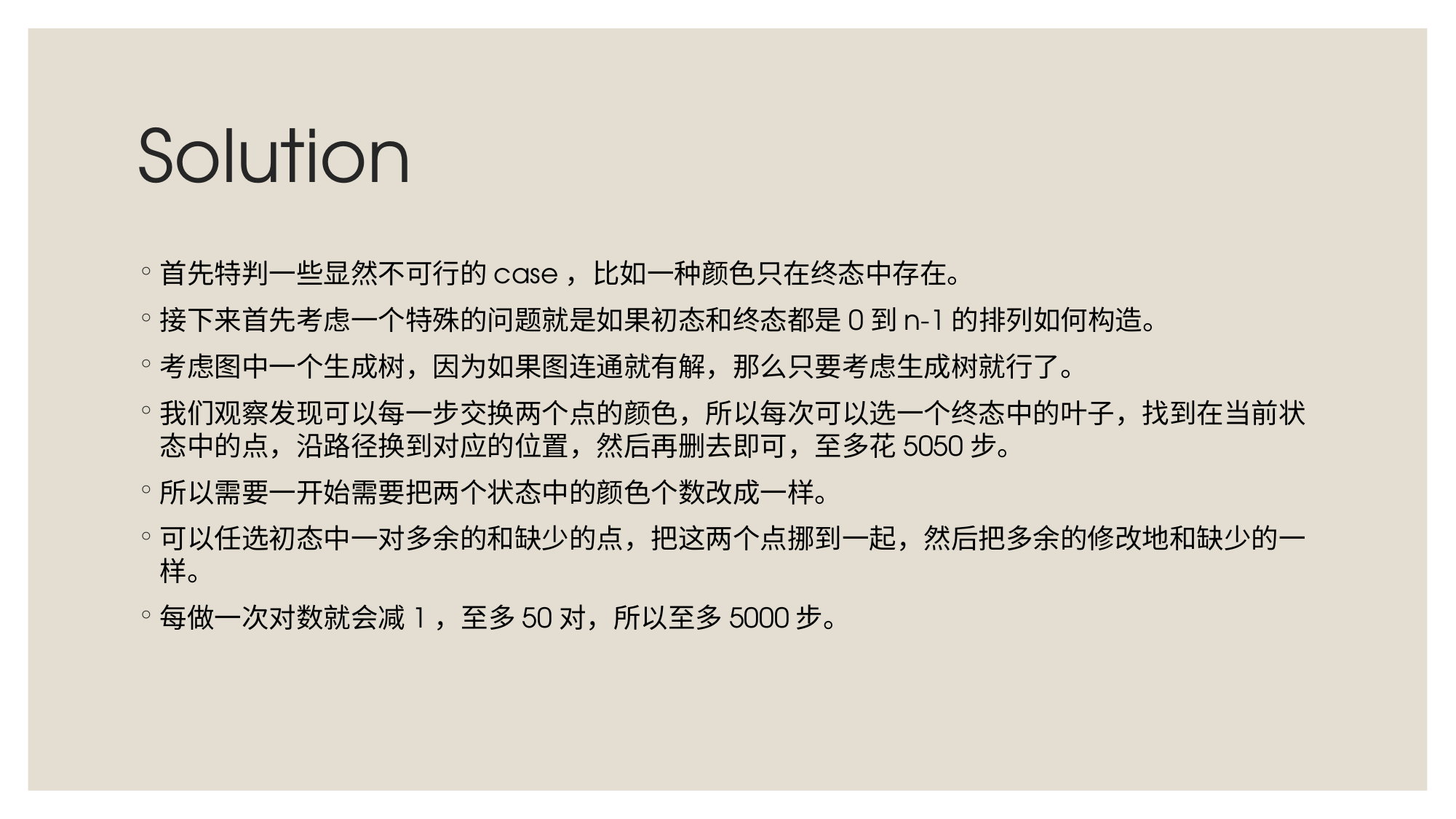

# Solution
首先特判一些显然不可行的case，比如一种颜色只在终态中存在。
接下来首先考虑一个特殊的问题就是如果初态和终态都是0到n-1的排列如何构造。
考虑图中一个生成树，因为如果图连通就有解，那么只要考虑生成树就行了。
我们观察发现可以每一步交换两个点的颜色，所以每次可以选一个终态中的叶子，找到在当前状态中的点，沿路径换到对应的位置，然后再删去即可，至多花5050步。
所以需要一开始需要把两个状态中的颜色个数改成一样。
可以任选初态中一对多余的和缺少的点，把这两个点挪到一起，然后把多余的修改地和缺少的一样。
每做一次对数就会减1，至多50对，所以至多5000步。